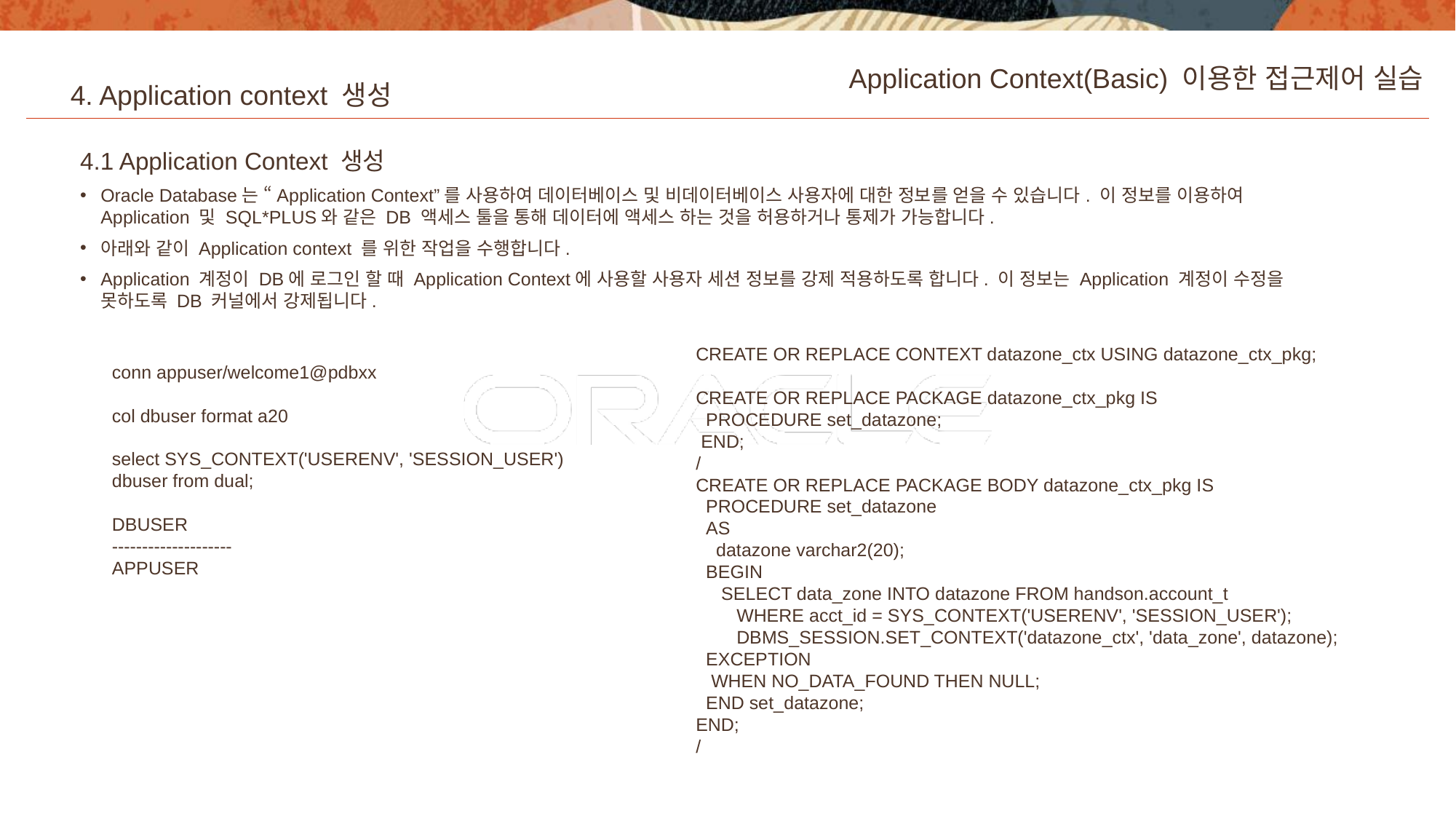

Application Context(Basic) 이용한 접근제어 실습
4. Application context 생성
4.1 Application Context 생성
Oracle Database는 “Application Context”를 사용하여 데이터베이스 및 비데이터베이스 사용자에 대한 정보를 얻을 수 있습니다. 이 정보를 이용하여 Application 및 SQL*PLUS와 같은 DB 액세스 툴을 통해 데이터에 액세스 하는 것을 허용하거나 통제가 가능합니다.
아래와 같이 Application context 를 위한 작업을 수행합니다.
Application 계정이 DB에 로그인 할 때 Application Context에 사용할 사용자 세션 정보를 강제 적용하도록 합니다. 이 정보는 Application 계정이 수정을 못하도록 DB 커널에서 강제됩니다.
CREATE OR REPLACE CONTEXT datazone_ctx USING datazone_ctx_pkg;

CREATE OR REPLACE PACKAGE datazone_ctx_pkg IS
  PROCEDURE set_datazone;
 END;
/
CREATE OR REPLACE PACKAGE BODY datazone_ctx_pkg IS
  PROCEDURE set_datazone
  AS
    datazone varchar2(20);
  BEGIN
     SELECT data_zone INTO datazone FROM handson.account_t
        WHERE acct_id = SYS_CONTEXT('USERENV', 'SESSION_USER');
        DBMS_SESSION.SET_CONTEXT('datazone_ctx', 'data_zone', datazone);
  EXCEPTION
   WHEN NO_DATA_FOUND THEN NULL;
  END set_datazone;
END;
/
conn appuser/welcome1@pdbxx

col dbuser format a20

select SYS_CONTEXT('USERENV', 'SESSION_USER') dbuser from dual;

DBUSER
--------------------
APPUSER

28
Copyright © 2020, Oracle and/or its affiliates. All rights reserved.